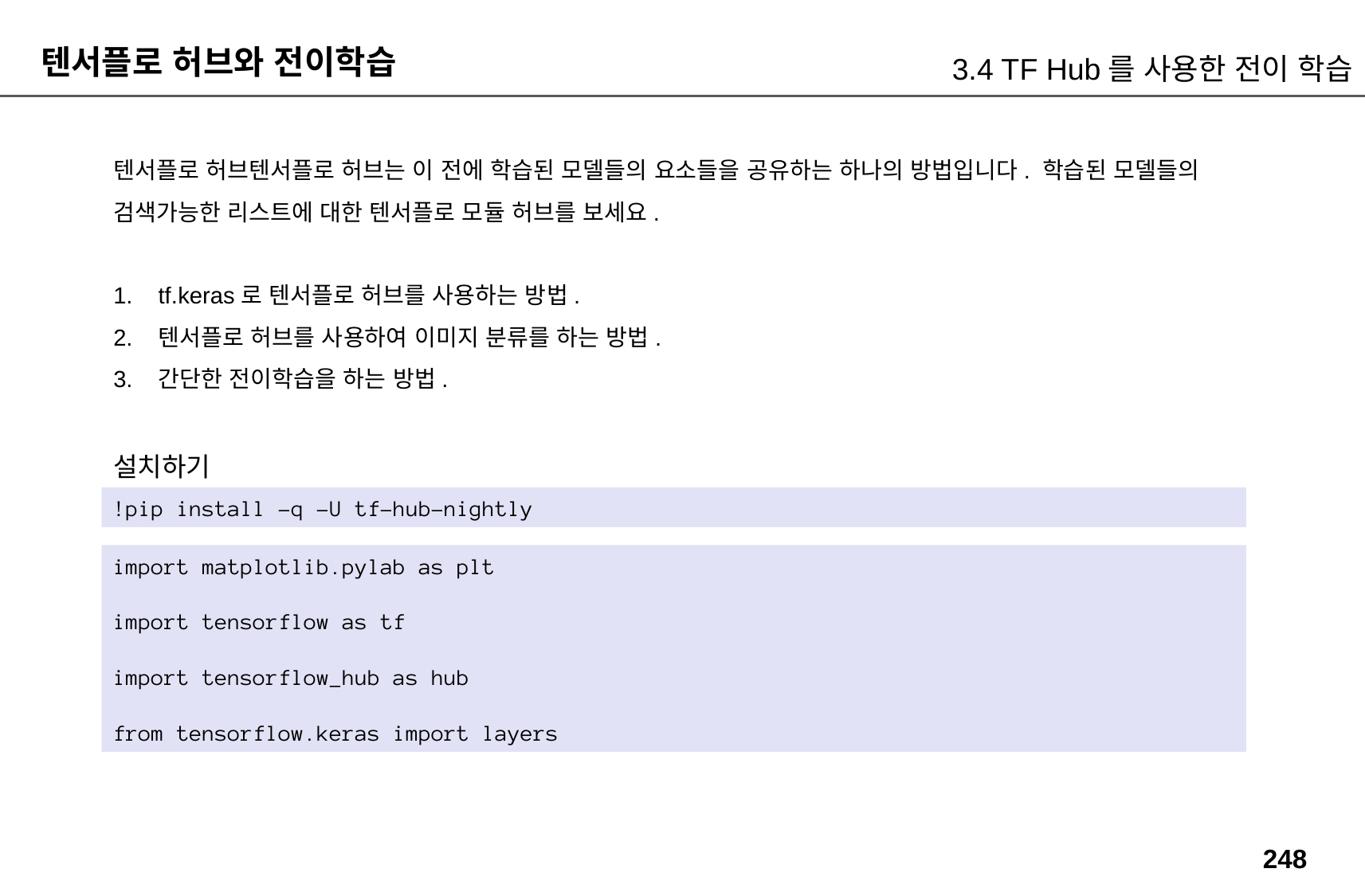

텐서플로 허브와 전이학습
3.4 TF Hub를 사용한 전이 학습
텐서플로 허브텐서플로 허브는 이 전에 학습된 모델들의 요소들을 공유하는 하나의 방법입니다. 학습된 모델들의 검색가능한 리스트에 대한 텐서플로 모듈 허브를 보세요.

tf.keras로 텐서플로 허브를 사용하는 방법.
텐서플로 허브를 사용하여 이미지 분류를 하는 방법.
간단한 전이학습을 하는 방법.

설치하기
!pip install -q -U tf-hub-nightly
import matplotlib.pylab as plt

import tensorflow as tf

import tensorflow_hub as hub

from tensorflow.keras import layers